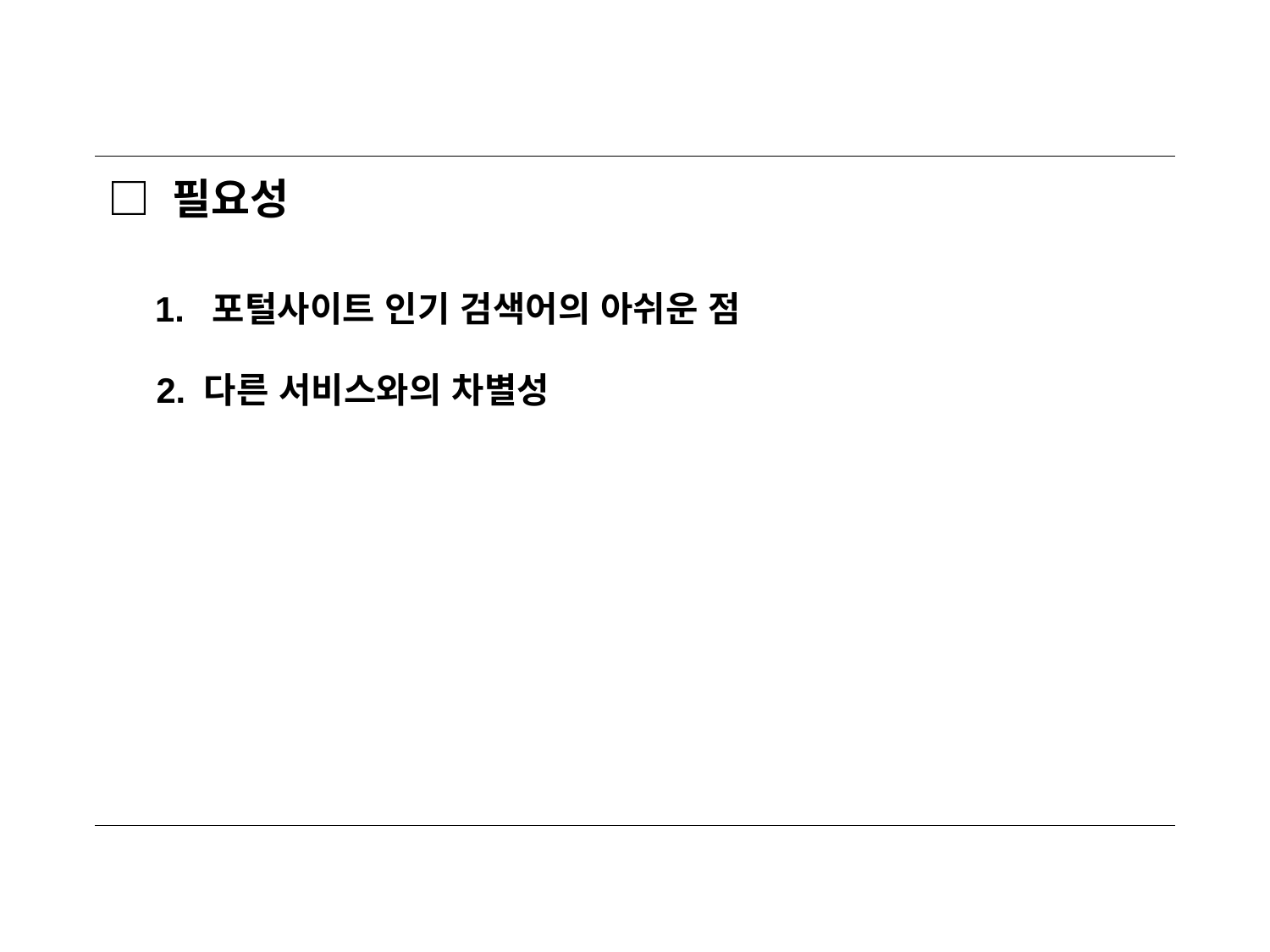

□ 필요성

    1.  포털사이트 인기 검색어의 아쉬운 점

     2. 다른 서비스와의 차별성